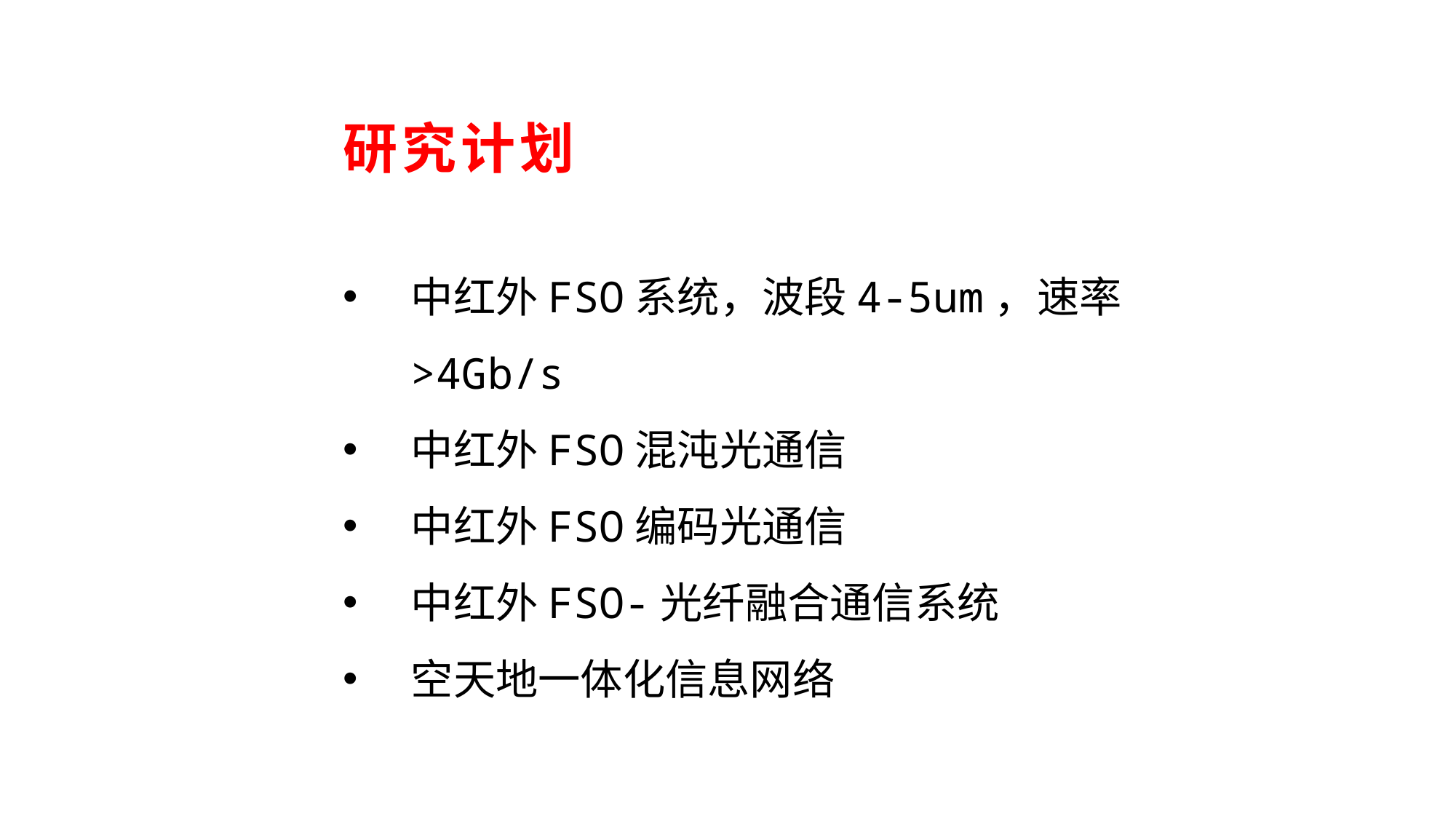

研究计划

中红外FSO系统，波段4-5um，速率>4Gb/s
中红外FSO混沌光通信
中红外FSO编码光通信
中红外FSO-光纤融合通信系统
空天地一体化信息网络